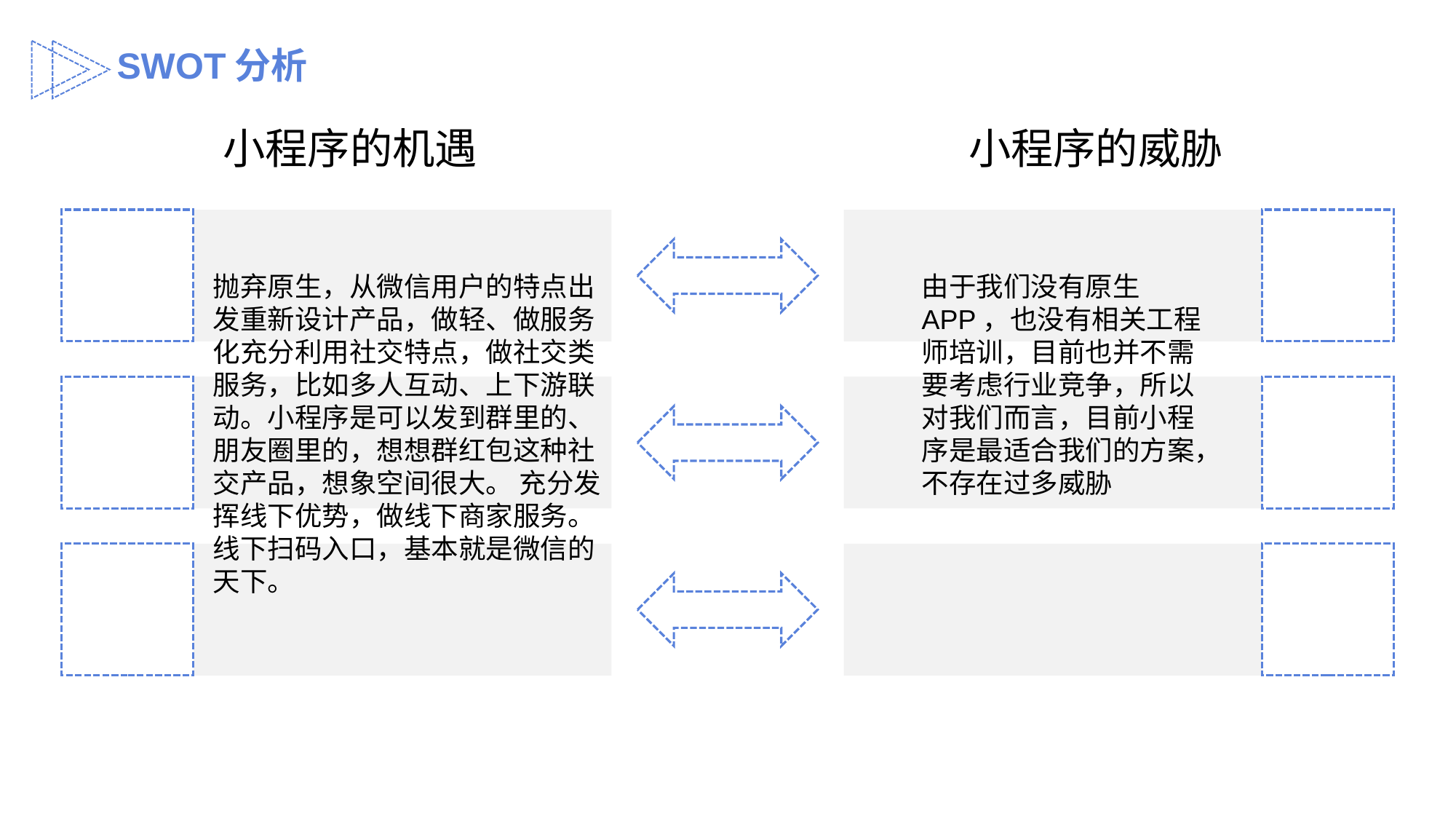

SWOT分析

小程序的机遇
小程序的威胁

抛弃原生，从微信用户的特点出发重新设计产品，做轻、做服务化充分利用社交特点，做社交类服务，比如多人互动、上下游联动。小程序是可以发到群里的、朋友圈里的，想想群红包这种社交产品，想象空间很大。 充分发挥线下优势，做线下商家服务。线下扫码入口，基本就是微信的天下。

由于我们没有原生APP，也没有相关工程师培训，目前也并不需要考虑行业竞争，所以对我们而言，目前小程序是最适合我们的方案，不存在过多威胁